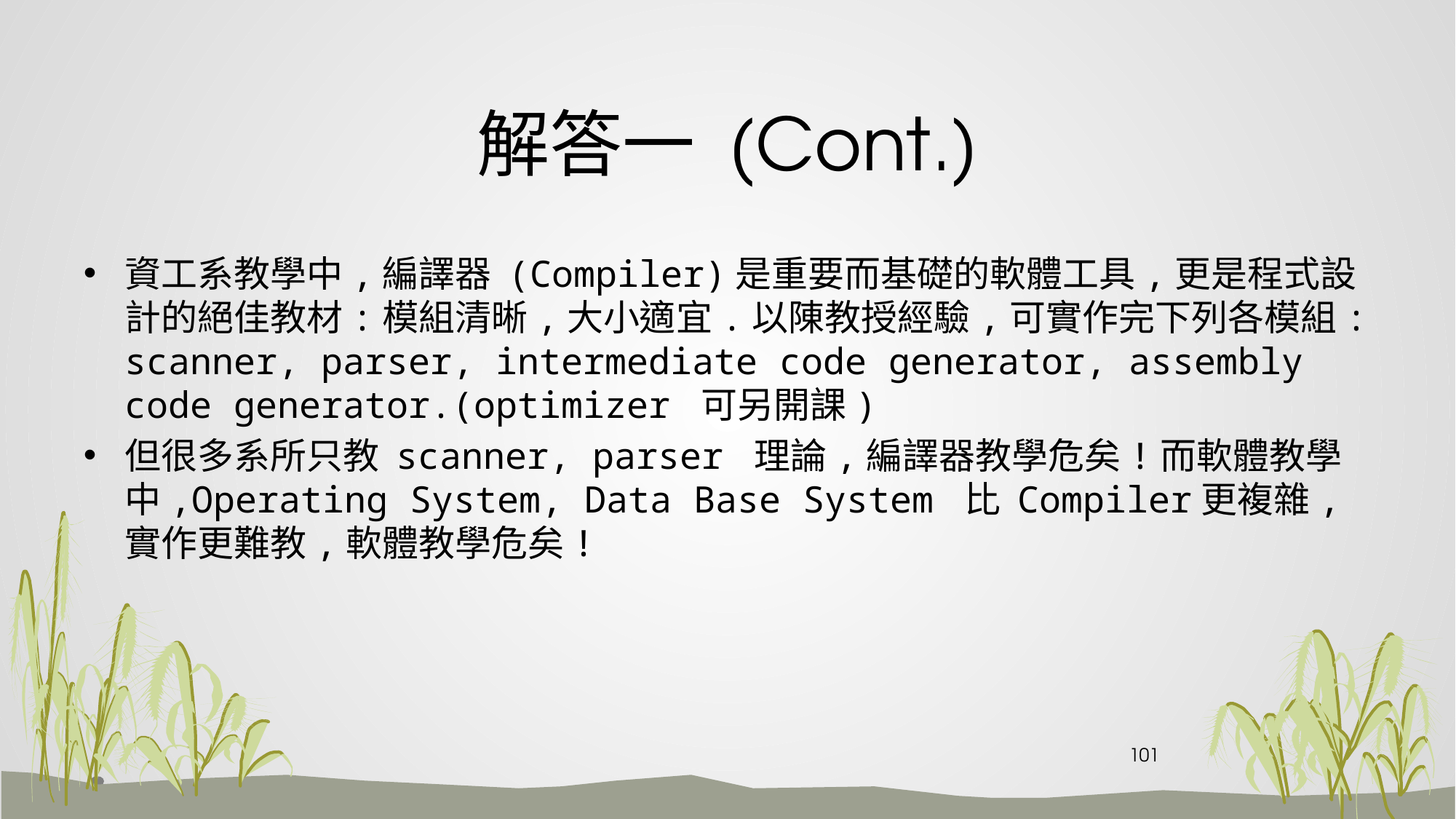

# 解答一 (Cont.)
資工系教學中,編譯器 (Compiler)是重要而基礎的軟體工具,更是程式設計的絕佳教材:模組清晰,大小適宜.以陳教授經驗,可實作完下列各模組: scanner, parser, intermediate code generator, assembly code generator.(optimizer 可另開課)
但很多系所只教 scanner, parser 理論,編譯器教學危矣!而軟體教學中,Operating System, Data Base System 比 Compiler更複雜,實作更難教,軟體教學危矣!
101